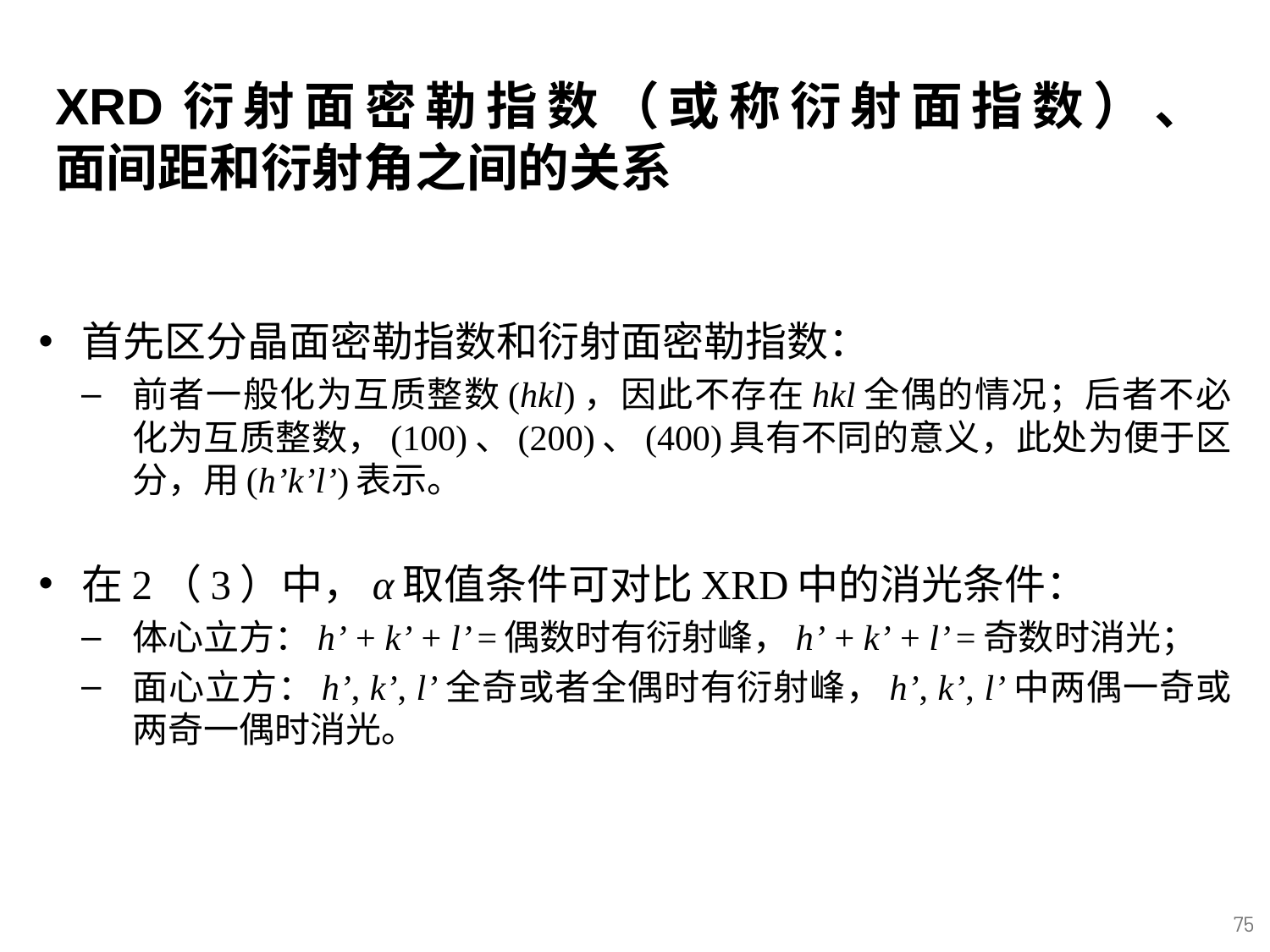

# XRD衍射面密勒指数（或称衍射面指数）、 面间距和衍射角之间的关系
首先区分晶面密勒指数和衍射面密勒指数：
前者一般化为互质整数(hkl)，因此不存在hkl全偶的情况；后者不必化为互质整数，(100)、(200)、(400)具有不同的意义，此处为便于区分，用(h’k’l’)表示。

在2（3）中，α取值条件可对比XRD中的消光条件：
体心立方：h’ + k’ + l’ =偶数时有衍射峰，h’ + k’ + l’ =奇数时消光；
面心立方：h’, k’, l’全奇或者全偶时有衍射峰，h’, k’, l’中两偶一奇或两奇一偶时消光。

75